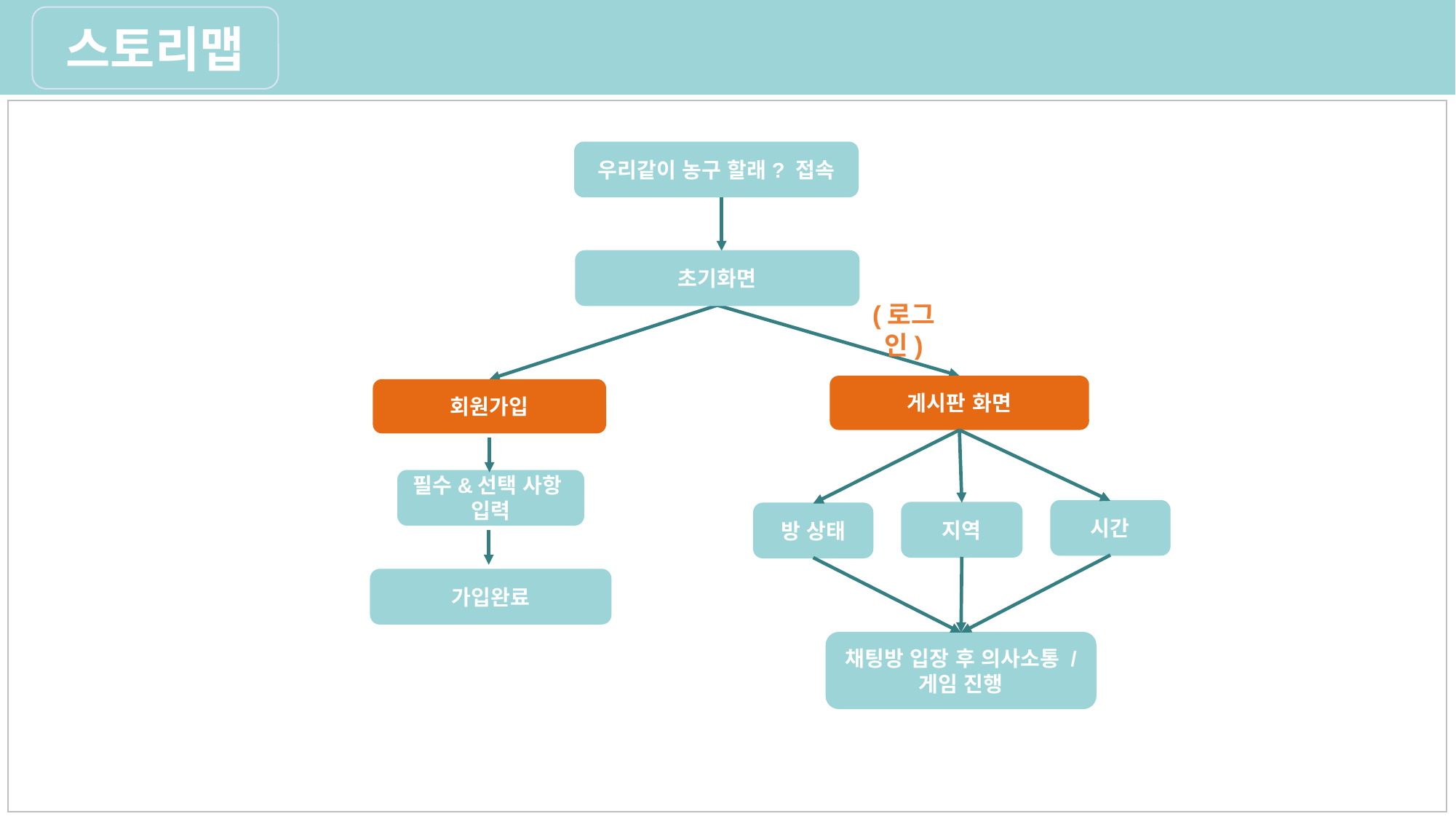

스토리맵

우리같이 농구 할래? 접속
초기화면
(로그인)
게시판 화면
회원가입
필수&선택 사항
입력
시간
지역
방 상태
가입완료
채팅방 입장 후 의사소통 / 게임 진행